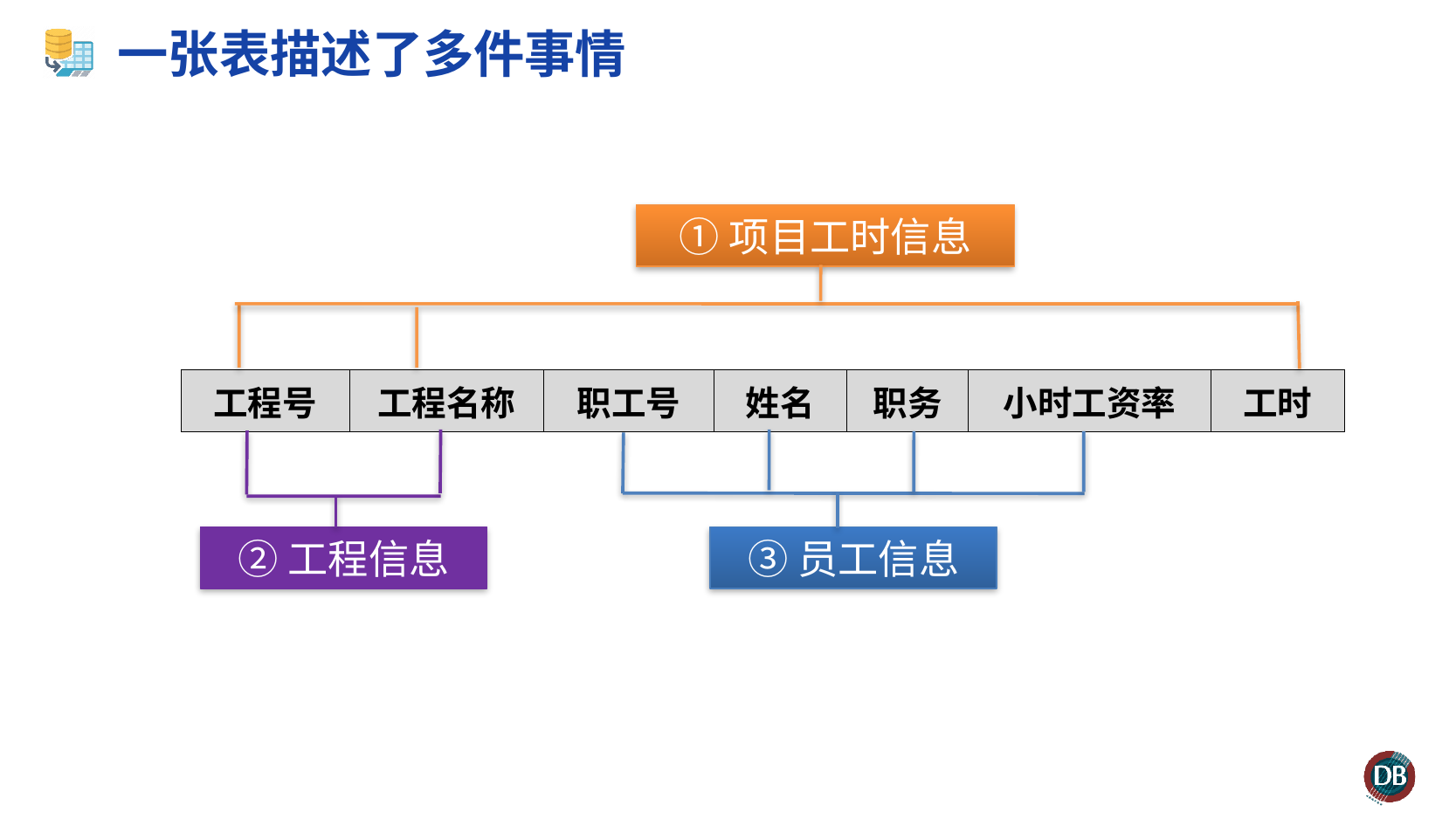

# 一张表描述了多件事情
①项目工时信息

| 工程号 | 工程名称 | 职工号 | 姓名 | 职务 | 小时工资率 | 工时 |
| --- | --- | --- | --- | --- | --- | --- |

②工程信息

③员工信息